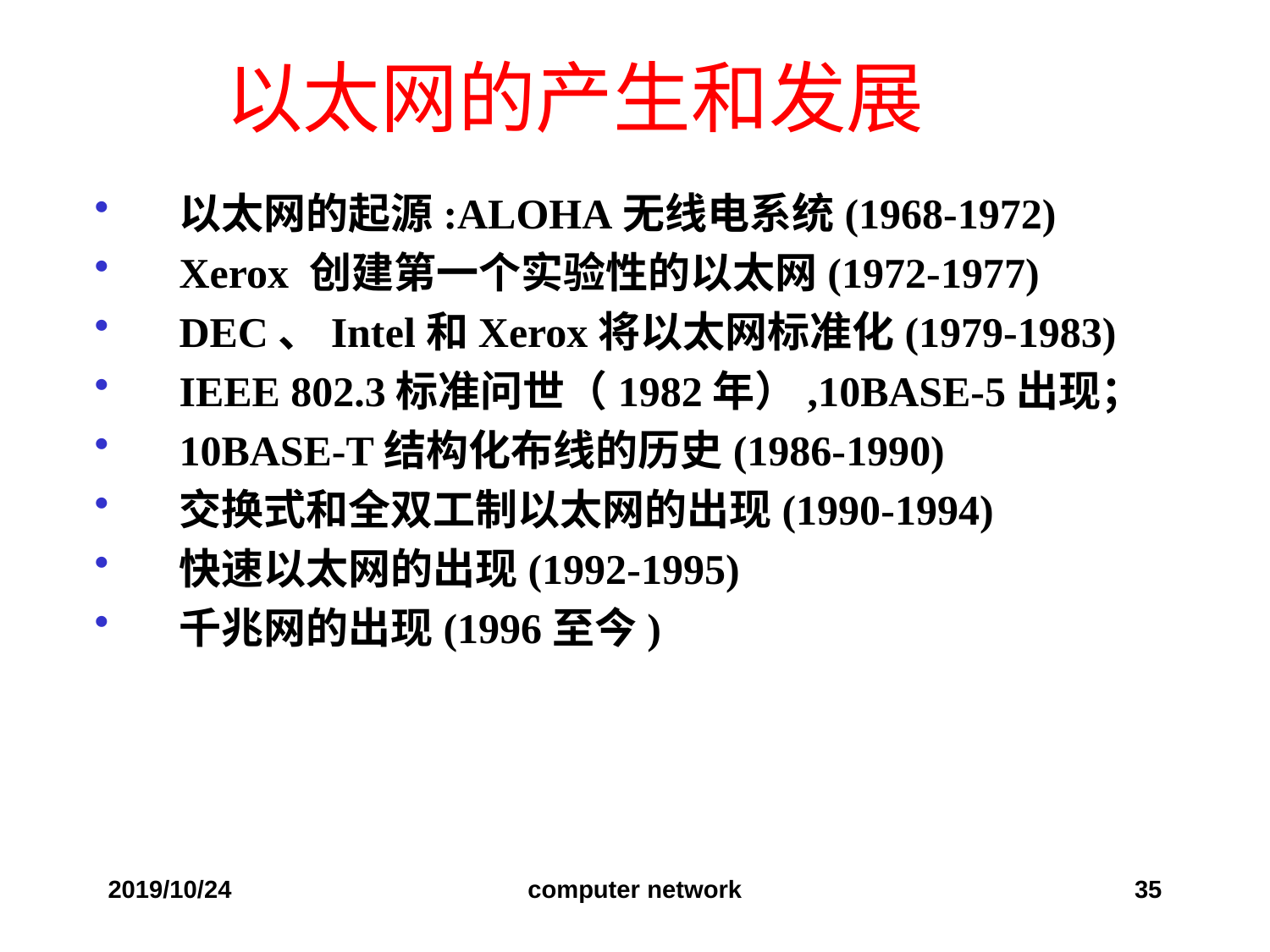

以太网的产生和发展
以太网的起源:ALOHA无线电系统(1968-1972)
Xerox 创建第一个实验性的以太网(1972-1977)
DEC、Intel和Xerox将以太网标准化(1979-1983)
IEEE 802.3标准问世（1982年）,10BASE-5出现；
10BASE-T结构化布线的历史(1986-1990)
交换式和全双工制以太网的出现(1990-1994)
快速以太网的出现(1992-1995)
千兆网的出现(1996至今)
2019/10/24
computer network
35